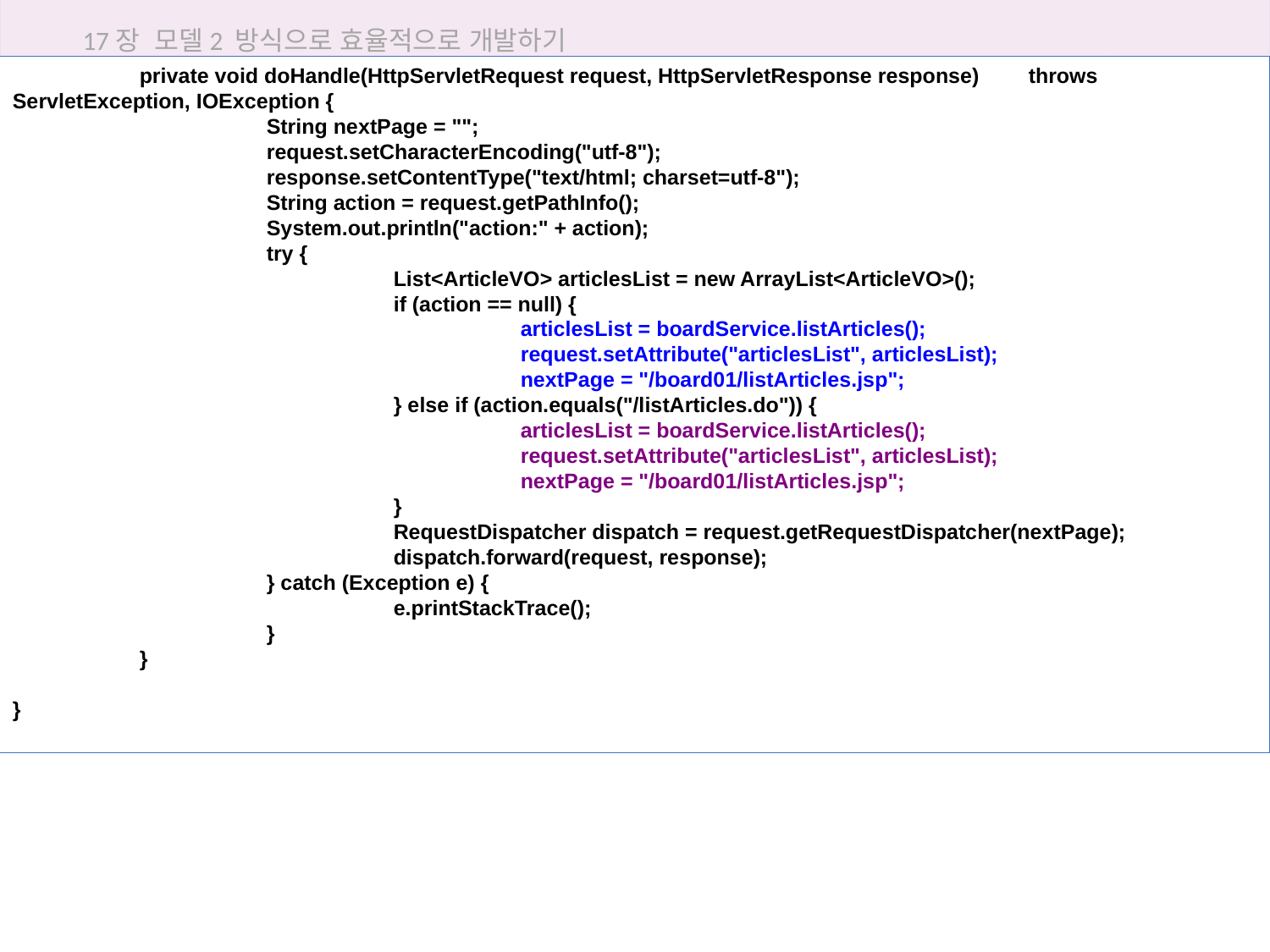

17장  모델2 방식으로 효율적으로 개발하기
	private void doHandle(HttpServletRequest request, HttpServletResponse response)	throws ServletException, IOException {
		String nextPage = "";
		request.setCharacterEncoding("utf-8");
		response.setContentType("text/html; charset=utf-8");
		String action = request.getPathInfo();
		System.out.println("action:" + action);
		try {
			List<ArticleVO> articlesList = new ArrayList<ArticleVO>();
			if (action == null) {
				articlesList = boardService.listArticles();
				request.setAttribute("articlesList", articlesList);
				nextPage = "/board01/listArticles.jsp";
			} else if (action.equals("/listArticles.do")) {
				articlesList = boardService.listArticles();
				request.setAttribute("articlesList", articlesList);
				nextPage = "/board01/listArticles.jsp";
			}
			RequestDispatcher dispatch = request.getRequestDispatcher(nextPage);
			dispatch.forward(request, response);
		} catch (Exception e) {
			e.printStackTrace();
		}
	}

}